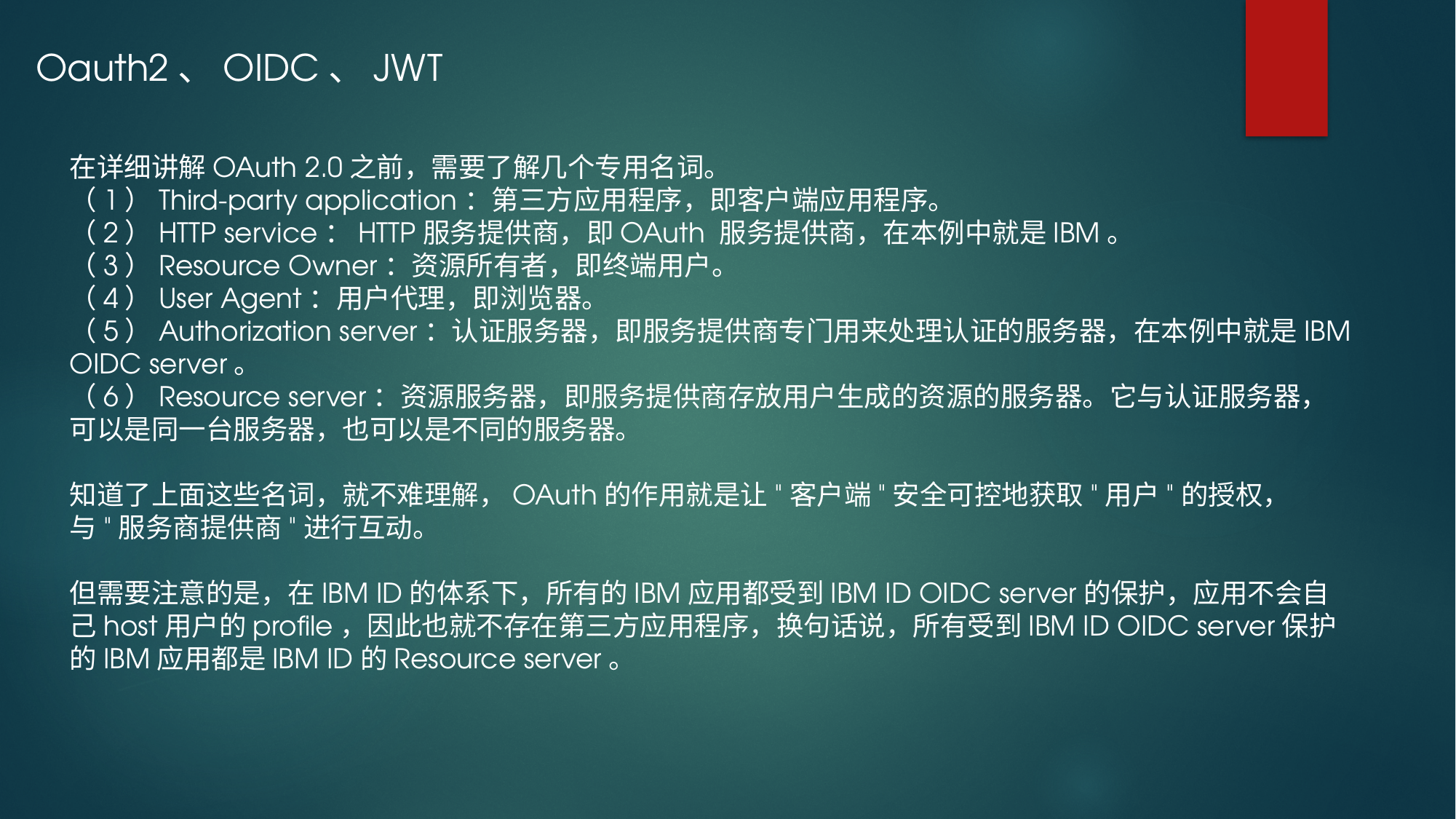

Oauth2、OIDC、JWT
在详细讲解OAuth 2.0之前，需要了解几个专用名词。
（1）Third-party application：第三方应用程序，即客户端应用程序。
（2）HTTP service：HTTP服务提供商，即OAuth 服务提供商，在本例中就是IBM。
（3）Resource Owner：资源所有者，即终端用户。
（4）User Agent：用户代理，即浏览器。
（5）Authorization server：认证服务器，即服务提供商专门用来处理认证的服务器，在本例中就是IBM OIDC server。
（6）Resource server：资源服务器，即服务提供商存放用户生成的资源的服务器。它与认证服务器，可以是同一台服务器，也可以是不同的服务器。

知道了上面这些名词，就不难理解，OAuth的作用就是让"客户端"安全可控地获取"用户"的授权，与"服务商提供商"进行互动。

但需要注意的是，在IBM ID的体系下，所有的IBM应用都受到IBM ID OIDC server的保护，应用不会自己host用户的profile，因此也就不存在第三方应用程序，换句话说，所有受到IBM ID OIDC server保护的IBM应用都是IBM ID的Resource server。